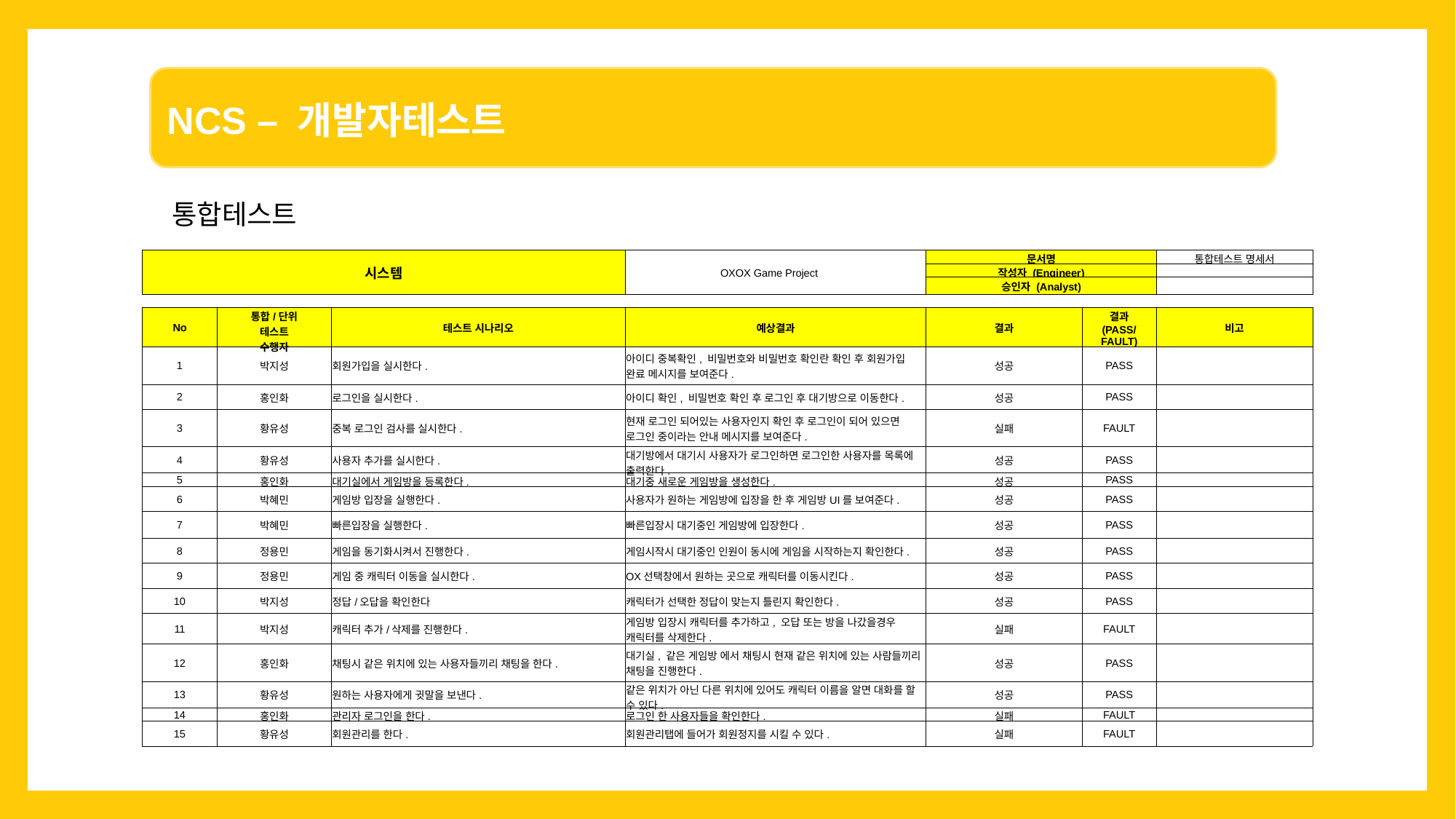

NCS – 개발자테스트
통합테스트
| 시스템 |  |  | OXOX Game Project | 문서명 |  | 통합테스트 명세서 |
| --- | --- | --- | --- | --- | --- | --- |
|  |  |  |  | 작성자 (Engineer) |  |  |
|  |  |  |  | 승인자 (Analyst) |  |  |
|  |  |  |  |  |  |  |
| No | 통합/단위 테스트 수행자 | 테스트 시나리오 | 예상결과 | 결과 | 결과 (PASS/ FAULT) | 비고 |
| 1 | 박지성 | 회원가입을 실시한다. | 아이디 중복확인, 비밀번호와 비밀번호 확인란 확인 후 회원가입 완료 메시지를 보여준다. | 성공 | PASS |  |
| 2 | 홍인화 | 로그인을 실시한다. | 아이디 확인, 비밀번호 확인 후 로그인 후 대기방으로 이동한다. | 성공 | PASS |  |
| 3 | 황유성 | 중복 로그인 검사를 실시한다. | 현재 로그인 되어있는 사용자인지 확인 후 로그인이 되어 있으면 로그인 중이라는 안내 메시지를 보여준다. | 실패 | FAULT |  |
| 4 | 황유성 | 사용자 추가를 실시한다. | 대기방에서 대기시 사용자가 로그인하면 로그인한 사용자를 목록에 출력한다. | 성공 | PASS |  |
| 5 | 홍인화 | 대기실에서 게임방을 등록한다. | 대기중 새로운 게임방을 생성한다. | 성공 | PASS |  |
| 6 | 박혜민 | 게임방 입장을 실행한다. | 사용자가 원하는 게임방에 입장을 한 후 게임방UI를 보여준다. | 성공 | PASS |  |
| 7 | 박혜민 | 빠른입장을 실행한다. | 빠른입장시 대기중인 게임방에 입장한다. | 성공 | PASS |  |
| 8 | 정용민 | 게임을 동기화시켜서 진행한다. | 게임시작시 대기중인 인원이 동시에 게임을 시작하는지 확인한다. | 성공 | PASS |  |
| 9 | 정용민 | 게임 중 캐릭터 이동을 실시한다. | OX선택창에서 원하는 곳으로 캐릭터를 이동시킨다. | 성공 | PASS |  |
| 10 | 박지성 | 정답/오답을 확인한다 | 캐릭터가 선택한 정답이 맞는지 틀린지 확인한다. | 성공 | PASS |  |
| 11 | 박지성 | 캐릭터 추가/삭제를 진행한다. | 게임방 입장시 캐릭터를 추가하고, 오답 또는 방을 나갔을경우 캐릭터를 삭제한다. | 실패 | FAULT |  |
| 12 | 홍인화 | 채팅시 같은 위치에 있는 사용자들끼리 채팅을 한다. | 대기실, 같은 게임방 에서 채팅시 현재 같은 위치에 있는 사람들끼리 채팅을 진행한다. | 성공 | PASS |  |
| 13 | 황유성 | 원하는 사용자에게 귓말을 보낸다. | 같은 위치가 아닌 다른 위치에 있어도 캐릭터 이름을 알면 대화를 할 수 있다. | 성공 | PASS |  |
| 14 | 홍인화 | 관리자 로그인을 한다. | 로그인 한 사용자들을 확인한다. | 실패 | FAULT |  |
| 15 | 황유성 | 회원관리를 한다. | 회원관리탭에 들어가 회원정지를 시킬 수 있다. | 실패 | FAULT |  |